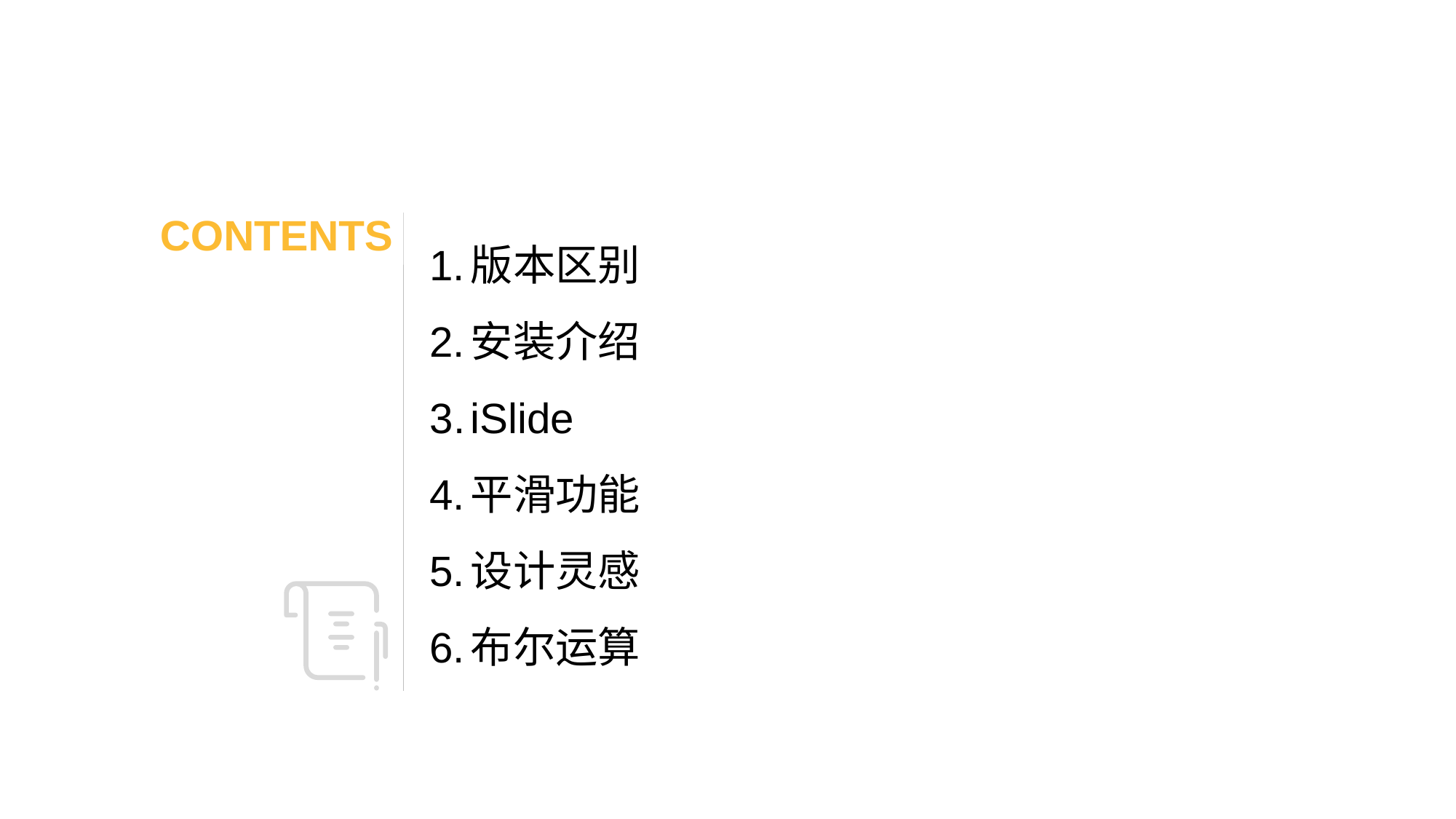

CONTENTS
版本区别
安装介绍
iSlide
平滑功能
设计灵感
布尔运算